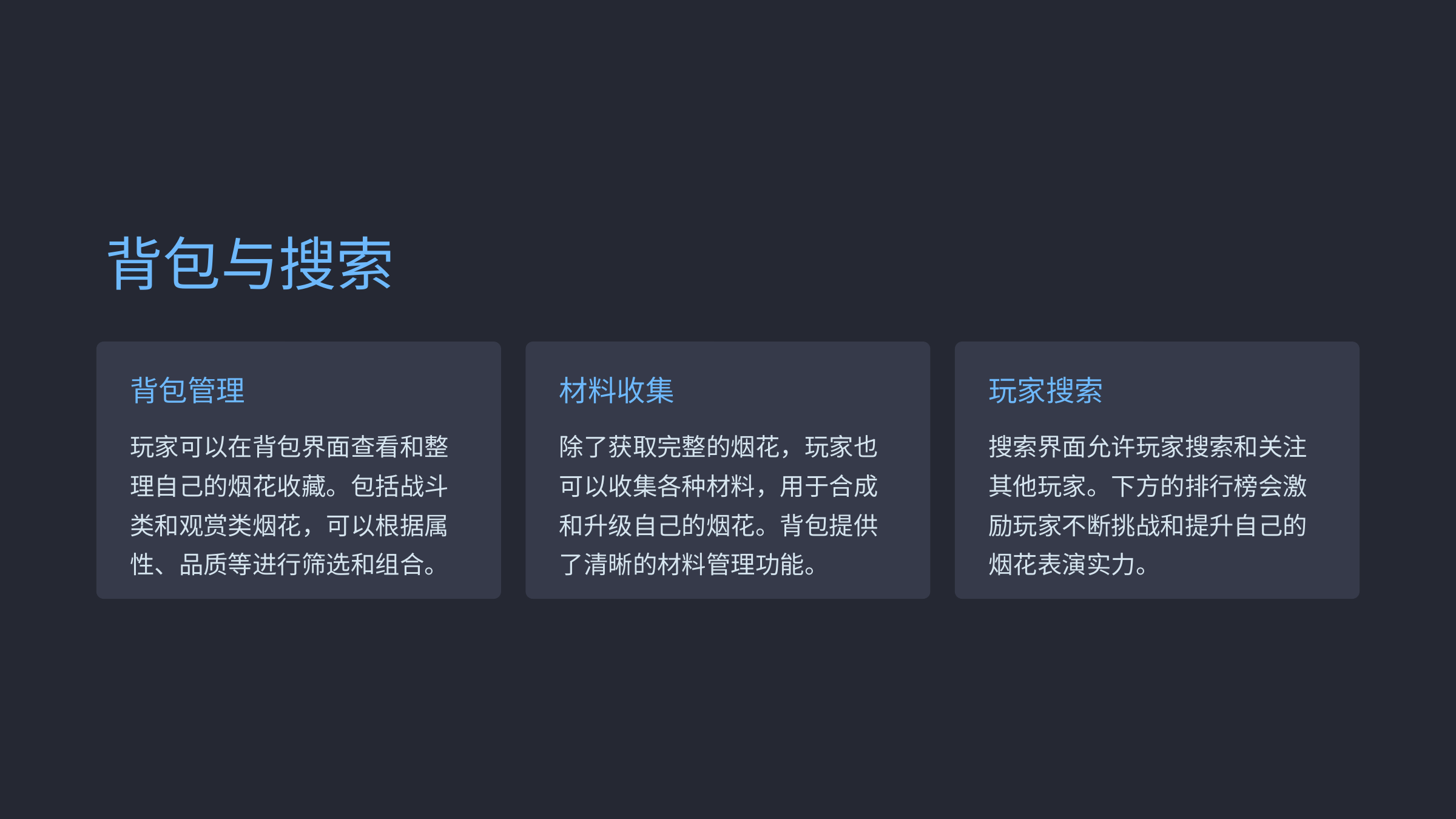

背包与搜索

背包管理
材料收集
玩家搜索
玩家可以在背包界面查看和整理自己的烟花收藏。包括战斗类和观赏类烟花，可以根据属性、品质等进行筛选和组合。
除了获取完整的烟花，玩家也可以收集各种材料，用于合成和升级自己的烟花。背包提供了清晰的材料管理功能。
搜索界面允许玩家搜索和关注其他玩家。下方的排行榜会激励玩家不断挑战和提升自己的烟花表演实力。